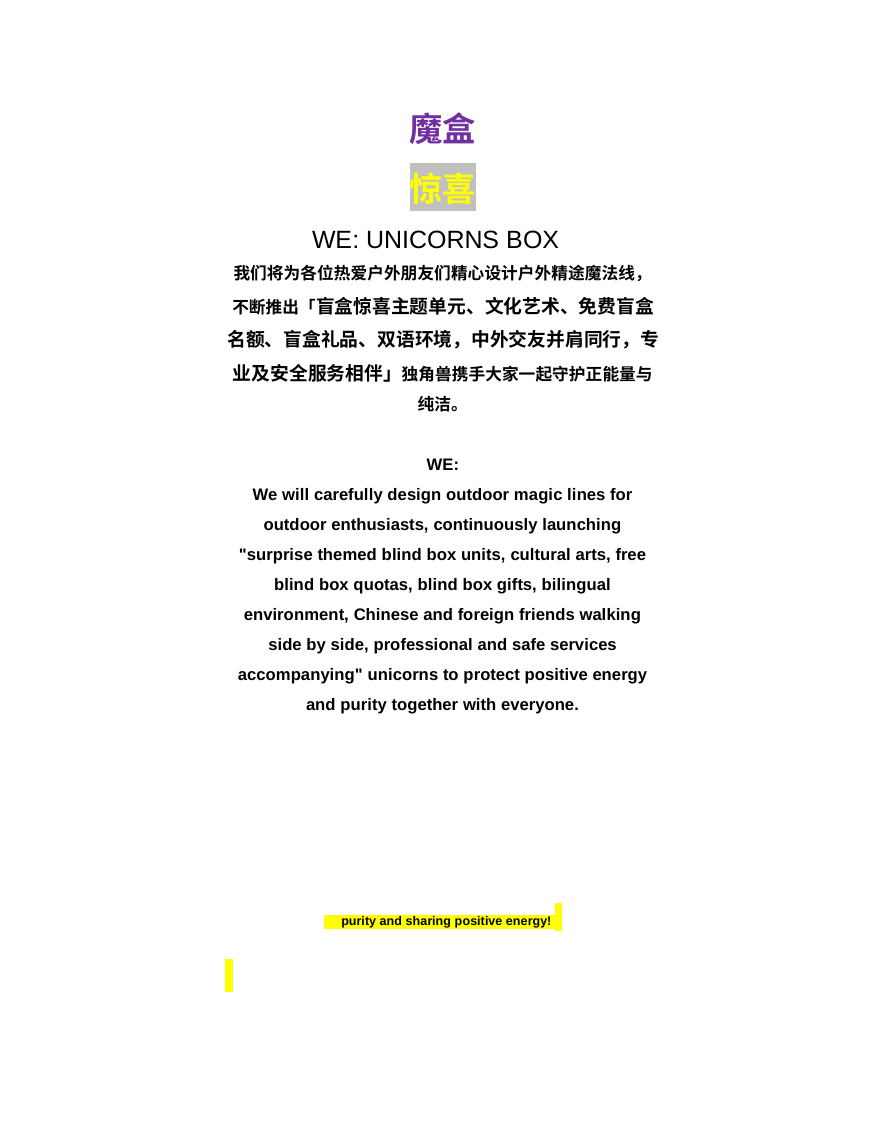

魔盒
惊喜
WE: UNICORNS BOX
我们将为各位热爱户外朋友们精心设计户外精途魔法线，不断推出「盲盒惊喜主题单元、文化艺术、免费盲盒名额、盲盒礼品、双语环境，中外交友并肩同行，专业及安全服务相伴」独角兽携手大家一起守护正能量与纯洁。

WE:
We will carefully design outdoor magic lines for outdoor enthusiasts, continuously launching "surprise themed blind box units, cultural arts, free blind box quotas, blind box gifts, bilingual environment, Chinese and foreign friends walking side by side, professional and safe services accompanying" unicorns to protect positive energy and purity together with everyone.

     purity and sharing positive energy!